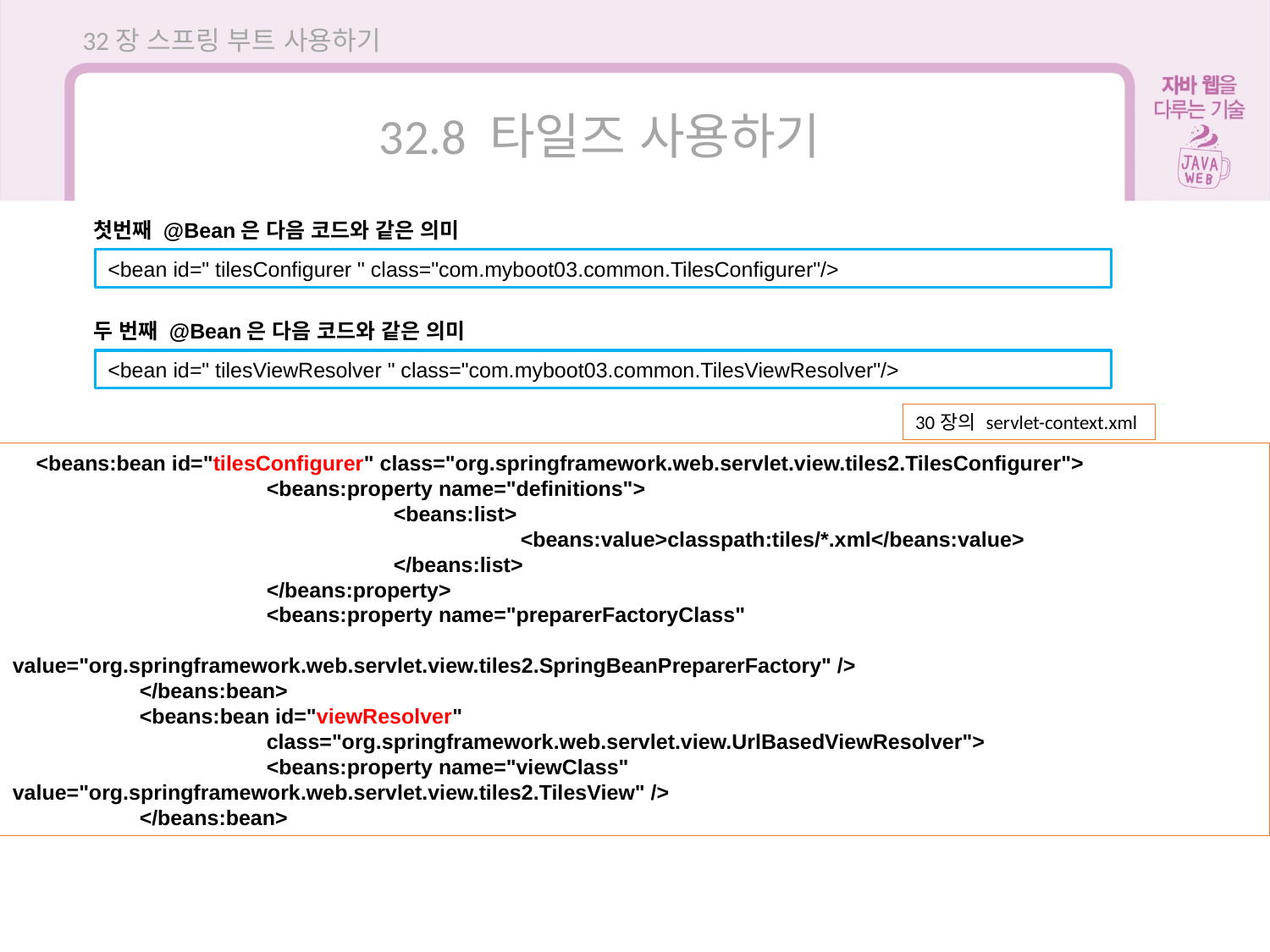

32장 스프링 부트 사용하기
32.8 타일즈 사용하기

첫번째 @Bean은 다음 코드와 같은 의미
<bean id=" tilesConfigurer " class="com.myboot03.common.TilesConfigurer"/>
두 번째 @Bean은 다음 코드와 같은 의미
<bean id=" tilesViewResolver " class="com.myboot03.common.TilesViewResolver"/>
30장의 servlet-context.xml
    <beans:bean id="tilesConfigurer" class="org.springframework.web.servlet.view.tiles2.TilesConfigurer">
		<beans:property name="definitions">
			<beans:list>
				<beans:value>classpath:tiles/*.xml</beans:value>
			</beans:list>
		</beans:property>
		<beans:property name="preparerFactoryClass"
			          value="org.springframework.web.servlet.view.tiles2.SpringBeanPreparerFactory" />
	</beans:bean>
	<beans:bean id="viewResolver"
		class="org.springframework.web.servlet.view.UrlBasedViewResolver">
		<beans:property name="viewClass" value="org.springframework.web.servlet.view.tiles2.TilesView" />
	</beans:bean>